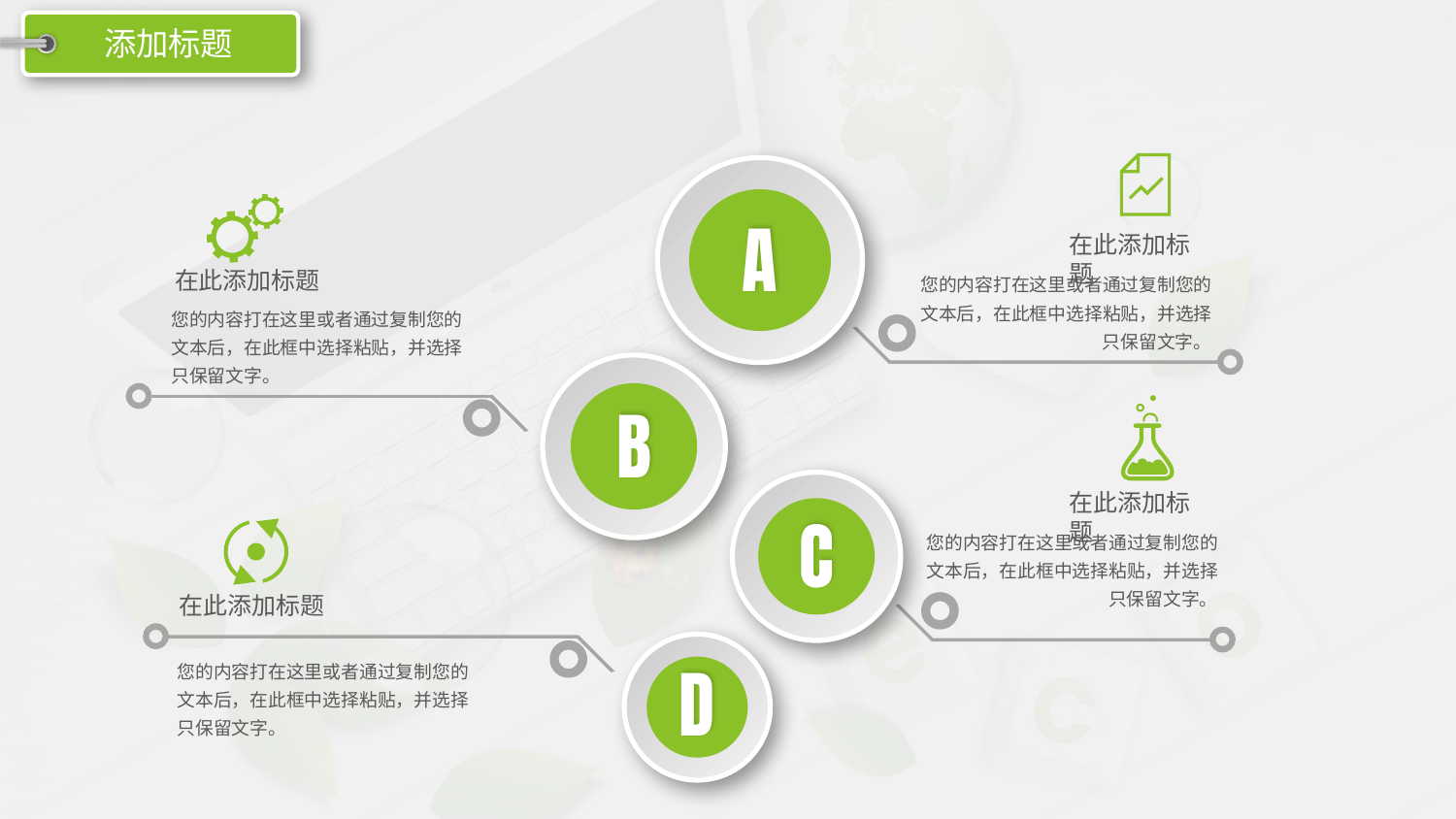

添加标题

在此添加标题
您的内容打在这里或者通过复制您的文本后，在此框中选择粘贴，并选择只保留文字。

A

在此添加标题
您的内容打在这里或者通过复制您的文本后，在此框中选择粘贴，并选择只保留文字。

B

在此添加标题
您的内容打在这里或者通过复制您的文本后，在此框中选择粘贴，并选择只保留文字。

C

在此添加标题

D

您的内容打在这里或者通过复制您的文本后，在此框中选择粘贴，并选择只保留文字。